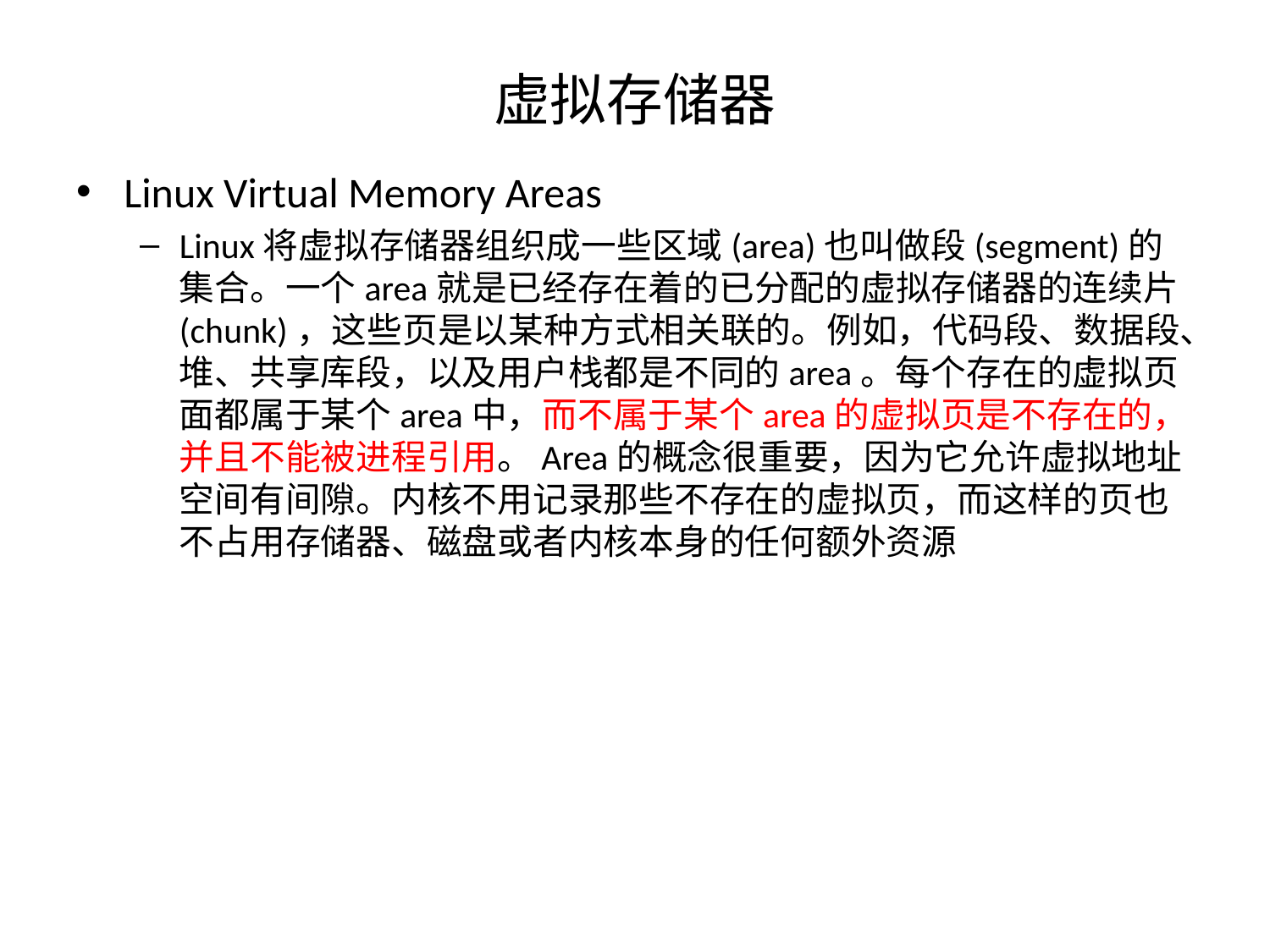

# 虚拟存储器
Linux Virtual Memory Areas
Linux将虚拟存储器组织成一些区域(area)也叫做段(segment)的集合。一个area就是已经存在着的已分配的虚拟存储器的连续片(chunk)，这些页是以某种方式相关联的。例如，代码段、数据段、堆、共享库段，以及用户栈都是不同的area。每个存在的虚拟页面都属于某个area中，而不属于某个area的虚拟页是不存在的，并且不能被进程引用。Area的概念很重要，因为它允许虚拟地址空间有间隙。内核不用记录那些不存在的虚拟页，而这样的页也不占用存储器、磁盘或者内核本身的任何额外资源